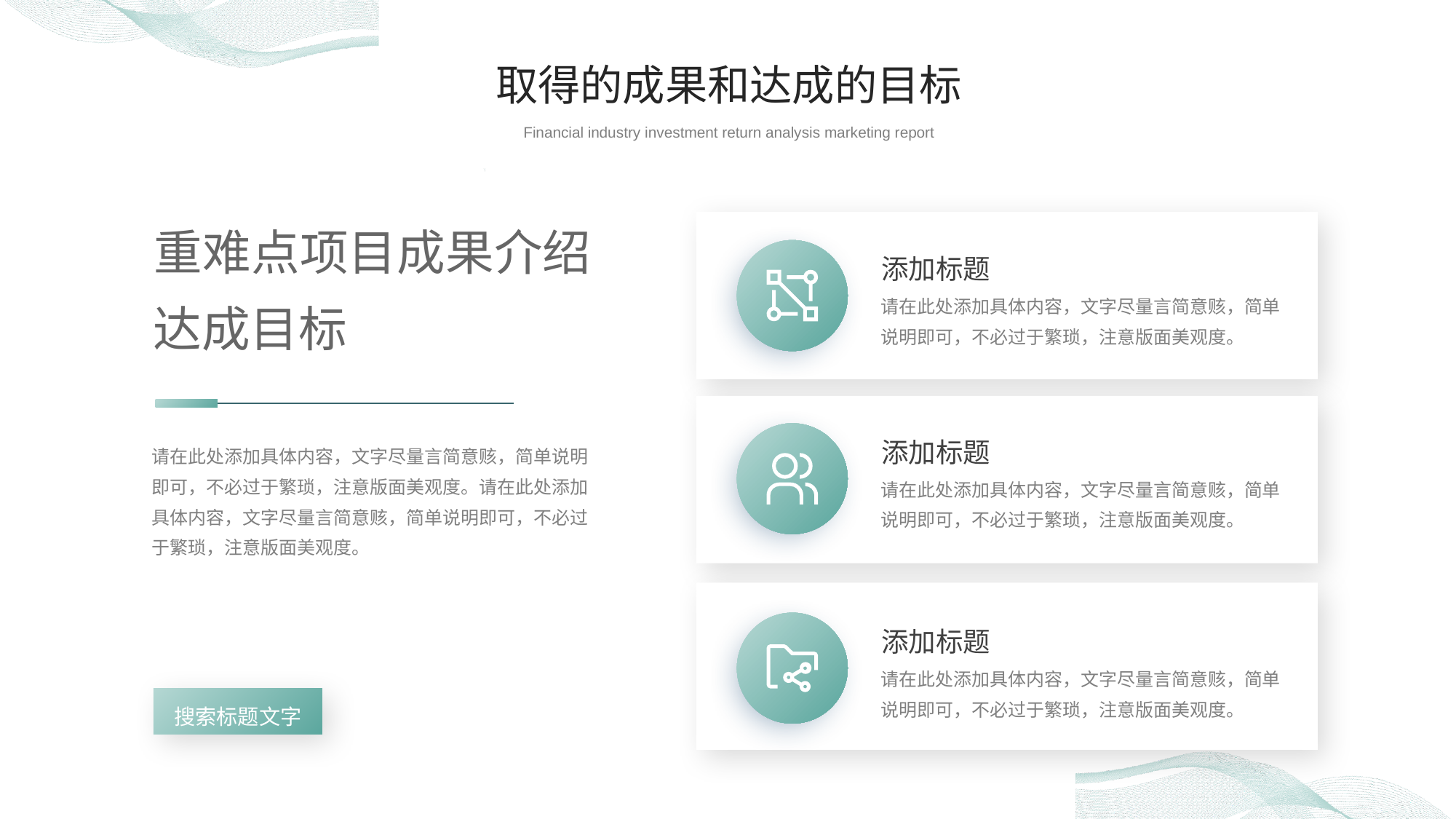

取得的成果和达成的目标
Financial industry investment return analysis marketing report

重难点项目成果介绍

添加标题

请在此处添加具体内容，文字尽量言简意赅，简单说明即可，不必过于繁琐，注意版面美观度。
达成目标

添加标题
请在此处添加具体内容，文字尽量言简意赅，简单说明即可，不必过于繁琐，注意版面美观度。请在此处添加具体内容，文字尽量言简意赅，简单说明即可，不必过于繁琐，注意版面美观度。

请在此处添加具体内容，文字尽量言简意赅，简单说明即可，不必过于繁琐，注意版面美观度。

添加标题

请在此处添加具体内容，文字尽量言简意赅，简单说明即可，不必过于繁琐，注意版面美观度。
搜索标题文字